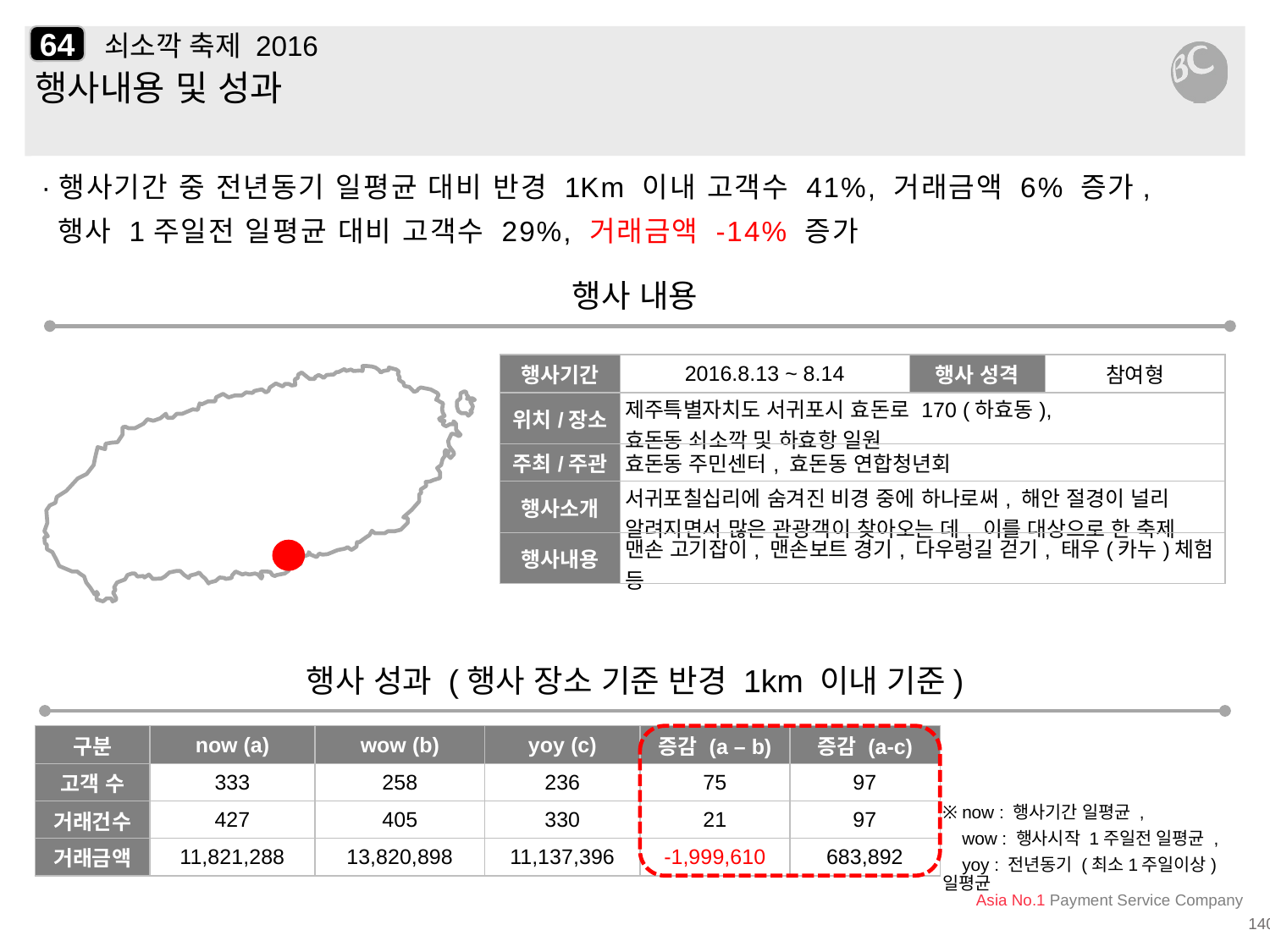

64
# 쇠소깍 축제 2016
행사내용 및 성과
·행사기간 중 전년동기 일평균 대비 반경 1Km 이내 고객수 41%, 거래금액 6% 증가,
 행사 1주일전 일평균 대비 고객수 29%, 거래금액 -14% 증가
행사 내용
| 행사기간 | 2016.8.13 ~ 8.14 | 행사 성격 | 참여형 |
| --- | --- | --- | --- |
| 위치/장소 | 제주특별자치도 서귀포시 효돈로 170 (하효동), 효돈동 쇠소깍 및 하효항 일원 |  |  |
| 주최/주관 | 효돈동 주민센터, 효돈동 연합청년회 |  |  |
| 행사소개 | 서귀포칠십리에 숨겨진 비경 중에 하나로써, 해안 절경이 널리 알려지면서 많은 관광객이 찾아오는 데, 이를 대상으로 한 축제 |  |  |
| 행사내용 | 맨손 고기잡이, 맨손보트 경기, 다우렁길 걷기, 태우(카누)체험 등 |  |  |

행사 성과 (행사 장소 기준 반경 1km 이내 기준)
| 구분 | now (a) | wow (b) | yoy (c) | 증감 (a – b) | 증감 (a-c) |
| --- | --- | --- | --- | --- | --- |
| 고객 수 | 333 | 258 | 236 | 75 | 97 |
| 거래건수 | 427 | 405 | 330 | 21 | 97 |
| 거래금액 | 11,821,288 | 13,820,898 | 11,137,396 | -1,999,610 | 683,892 |

※ now : 행사기간 일평균 ,
    wow : 행사시작 1주일전 일평균 ,
    yoy : 전년동기 (최소1주일이상) 일평균